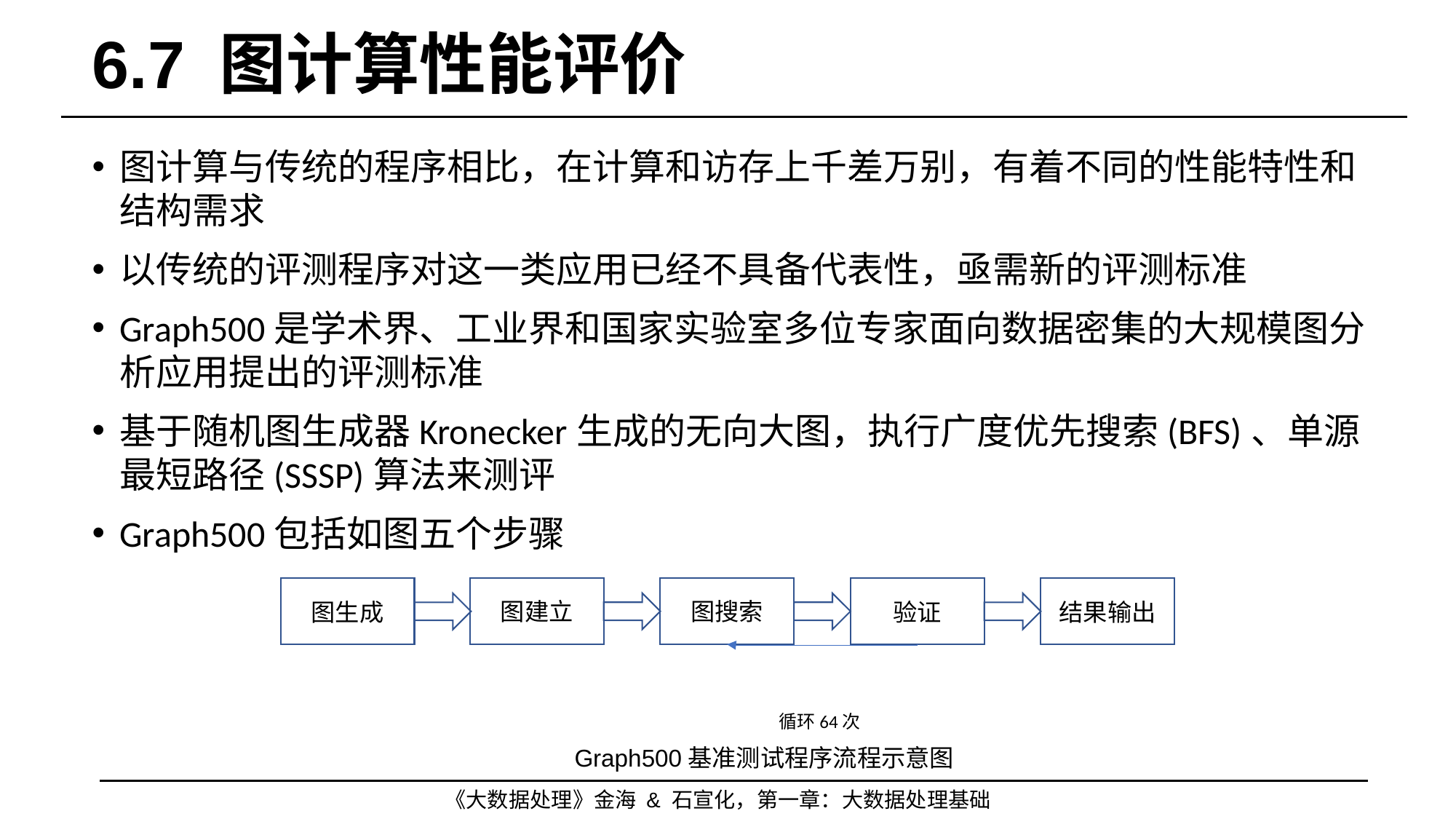

# 6.7 图计算性能评价
图计算与传统的程序相比，在计算和访存上千差万别，有着不同的性能特性和结构需求
以传统的评测程序对这一类应用已经不具备代表性，亟需新的评测标准
Graph500是学术界、工业界和国家实验室多位专家面向数据密集的大规模图分析应用提出的评测标准
基于随机图生成器Kronecker生成的无向大图，执行广度优先搜索(BFS)、单源最短路径(SSSP)算法来测评
Graph500包括如图五个步骤
图建立
图搜索
图生成
验证
结果输出

循环64次
Graph500基准测试程序流程示意图